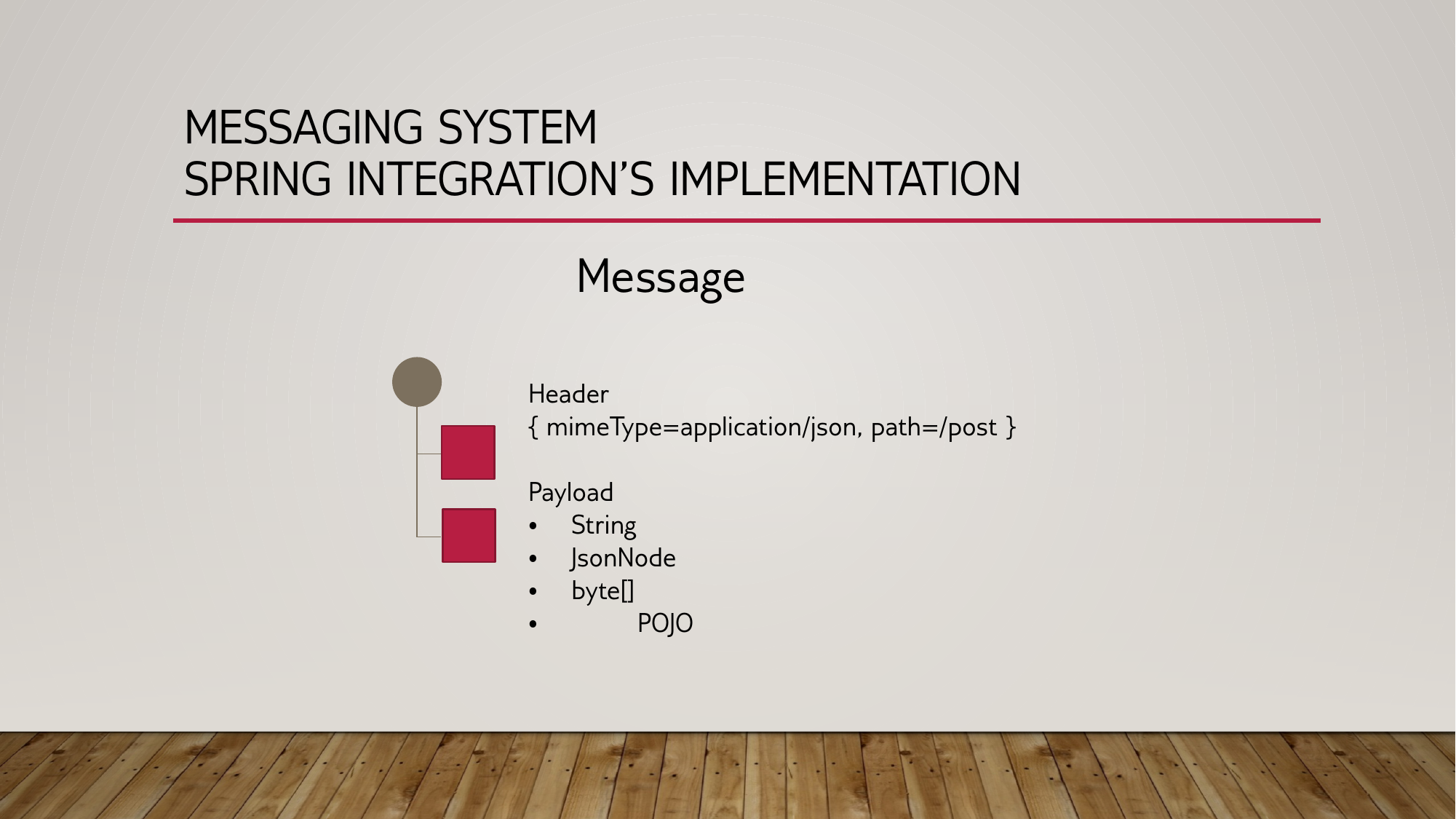

# Messaging System SPRING INTEGRATION’s IMPLEMENTATION
Message

Header
{ mimeType=application/json, path=/post }

Payload
・　String
・　JsonNode
・　byte[]
・ 	POJO